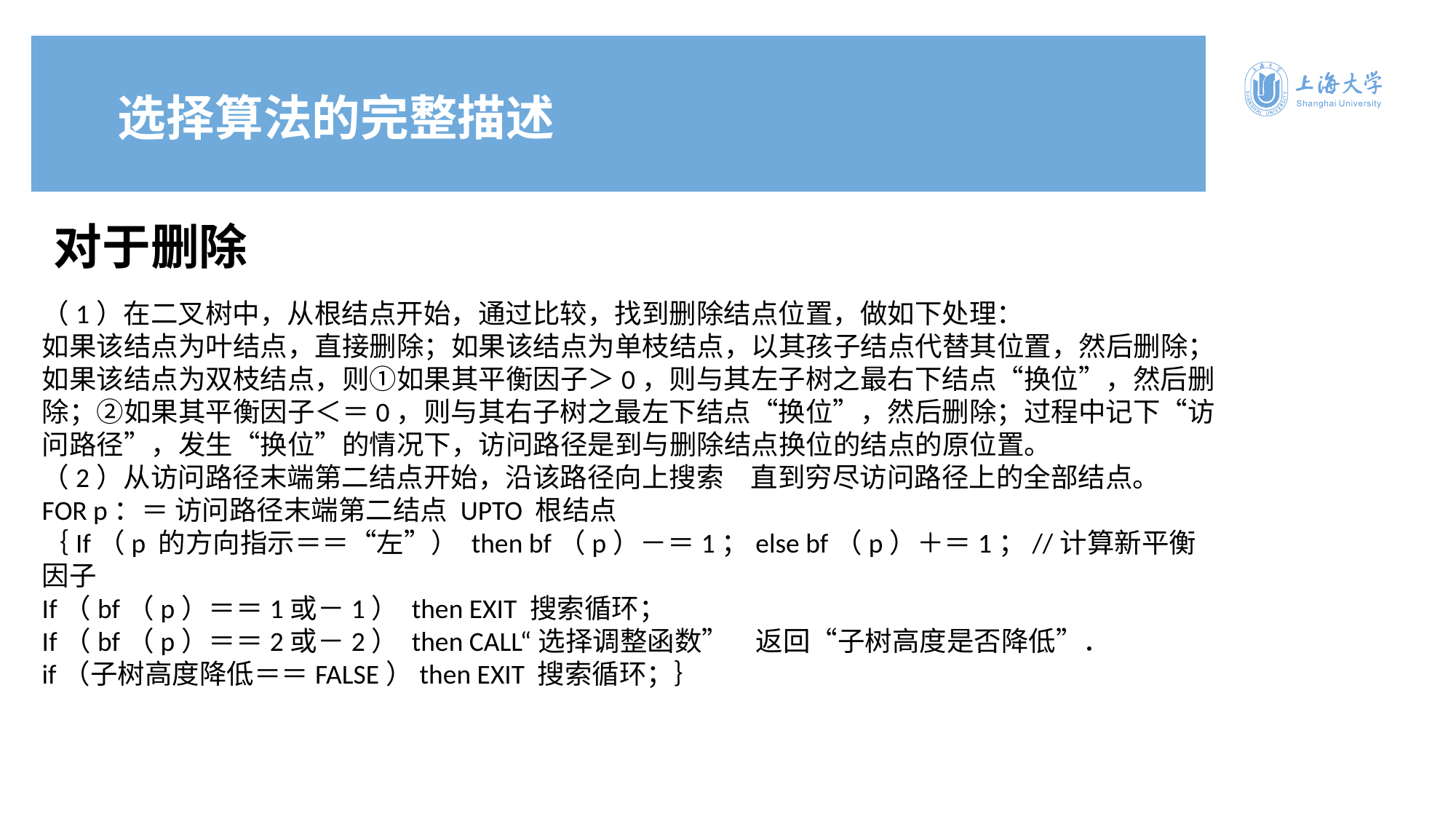

选择算法的完整描述

对于删除
e7d195523061f1c0d318120d6aeaf1b6ccceb6ba3da59c0775C5DE19DDDEBC09ED96DBD9900D9848D623ECAD1D4904B78047D0015C22C8BE97228BE8B5BFF08FE7A3AE04126DA07312A96C0F69F9BAB74C46B725AFB1A708D984D37AD95344670D96AF8C99654830F8DAEB8AF963DFE993C5D0331C1EA2F2EA108BE97C097A48A3D9250F9A4B2FBB
（1）在二叉树中，从根结点开始，通过比较，找到删除结点位置，做如下处理：
如果该结点为叶结点，直接删除；如果该结点为单枝结点，以其孩子结点代替其位置，然后删除；如果该结点为双枝结点，则①如果其平衡因子＞0，则与其左子树之最右下结点“换位”，然后删除；②如果其平衡因子＜＝0，则与其右子树之最左下结点“换位”，然后删除；过程中记下“访问路径”，发生“换位”的情况下，访问路径是到与删除结点换位的结点的原位置。
（2）从访问路径末端第二结点开始，沿该路径向上搜索直到穷尽访问路径上的全部结点。
FOR p：＝ 访问路径末端第二结点 UPTO 根结点
｛If（p 的方向指示＝＝“左”） then bf（p）－＝1；else bf（p）＋＝1；//计算新平衡因子
If（bf（p）＝＝1或－1） then EXIT 搜索循环；
If（bf（p）＝＝2或－2） then CALL“选择调整函数”返回“子树高度是否降低”．
if（子树高度降低＝＝FALSE）then EXIT 搜索循环；｝